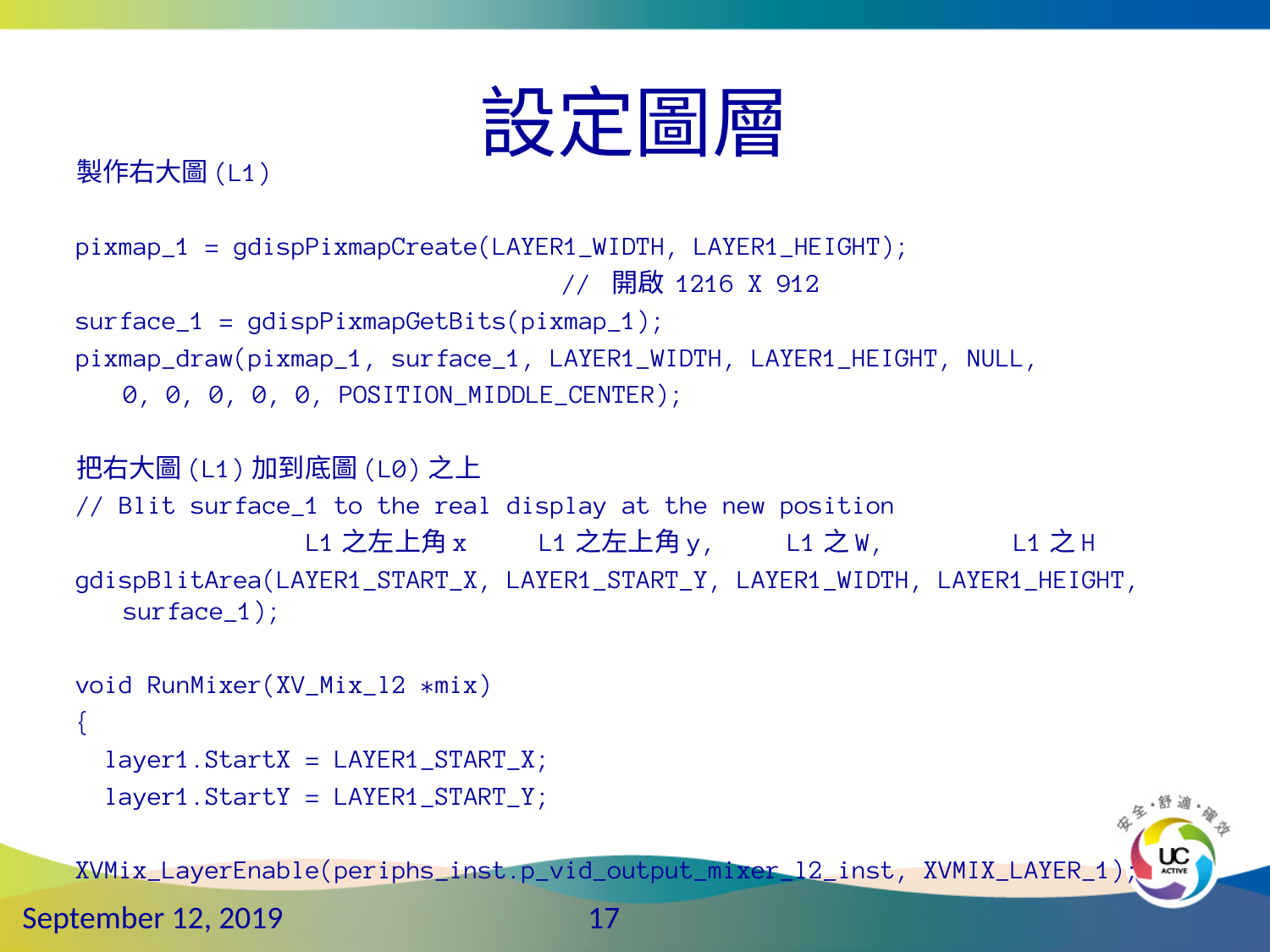

# 設定圖層
製作右大圖(L1)

pixmap_1 = gdispPixmapCreate(LAYER1_WIDTH, LAYER1_HEIGHT);
				    // 開啟 1216 X 912
surface_1 = gdispPixmapGetBits(pixmap_1);
pixmap_draw(pixmap_1, surface_1, LAYER1_WIDTH, LAYER1_HEIGHT, NULL,
	0, 0, 0, 0, 0, POSITION_MIDDLE_CENTER);

把右大圖(L1)加到底圖(L0)之上
// Blit surface_1 to the real display at the new position
                L1之左上角x     L1之左上角y,     L1之W,         L1之H
gdispBlitArea(LAYER1_START_X, LAYER1_START_Y, LAYER1_WIDTH, LAYER1_HEIGHT, surface_1);

void RunMixer(XV_Mix_l2 *mix)
{
  layer1.StartX = LAYER1_START_X;
  layer1.StartY = LAYER1_START_Y;

XVMix_LayerEnable(periphs_inst.p_vid_output_mixer_l2_inst, XVMIX_LAYER_1);